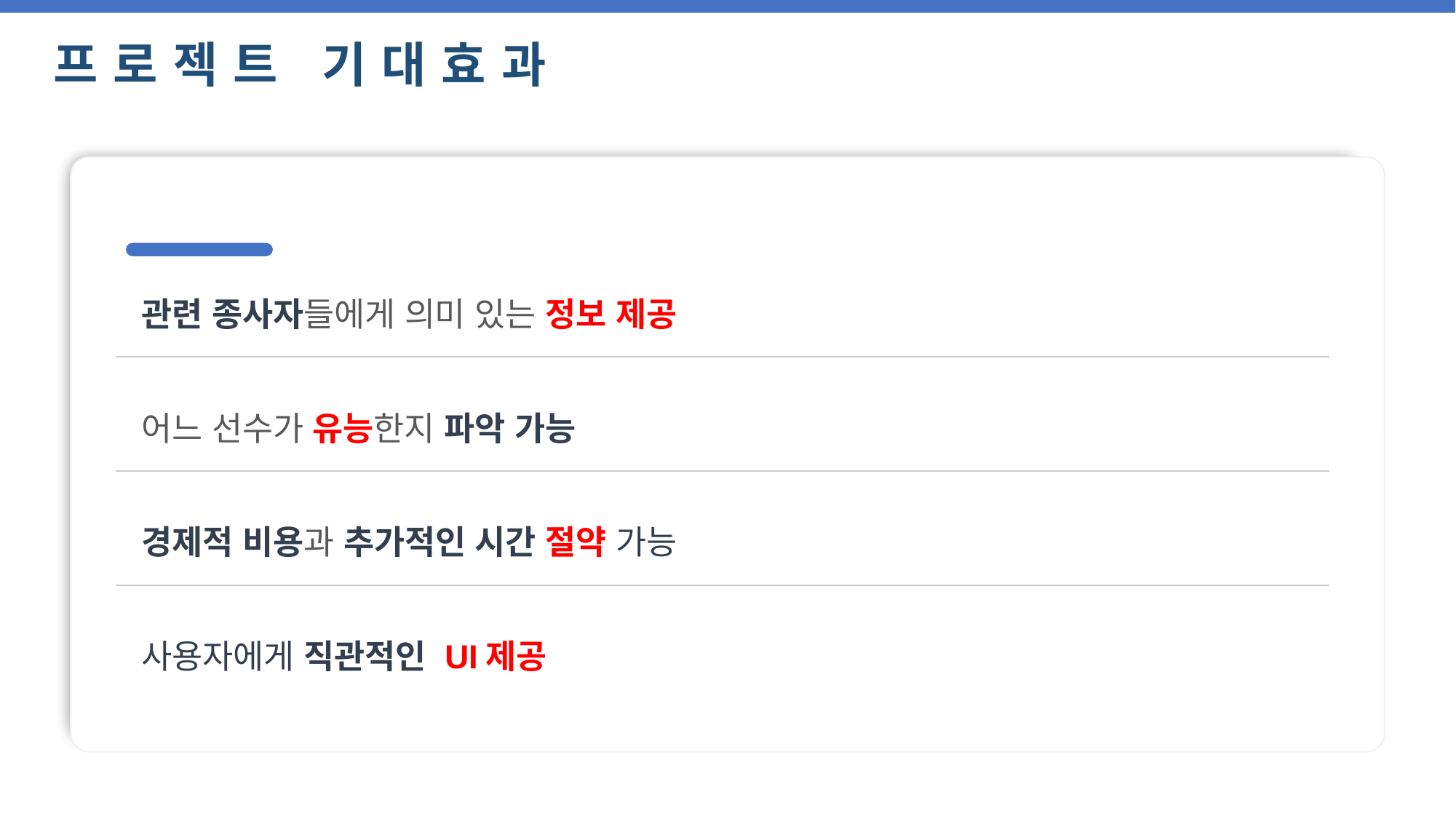

프로젝트 기대효과

| 관련 종사자들에게 의미 있는 정보 제공 |
| --- |
| 어느 선수가 유능한지 파악 가능 |
| 경제적 비용과 추가적인 시간 절약 가능 |
| 사용자에게 직관적인 UI제공 |